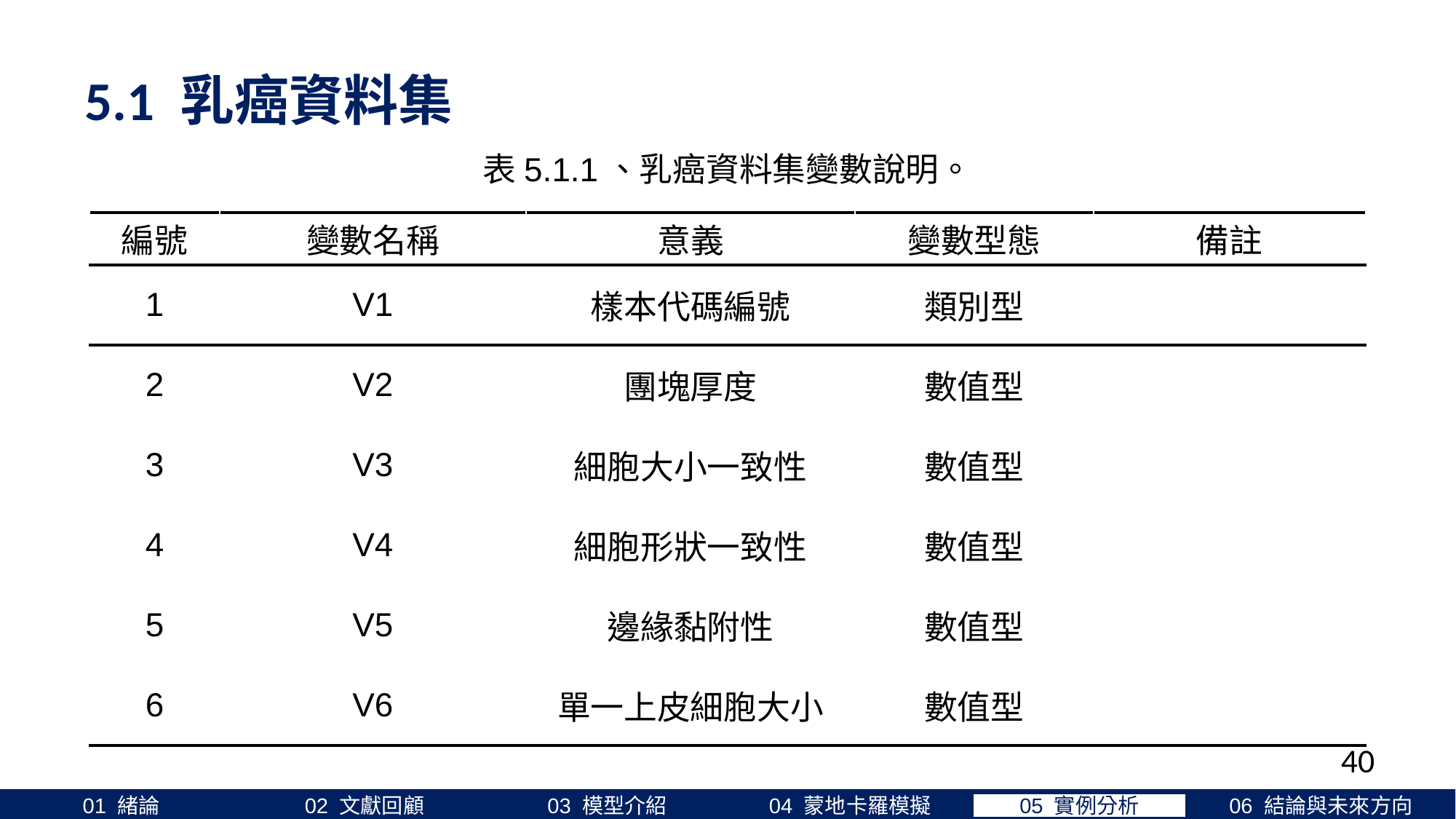

5.1 乳癌資料集

表5.1.1、乳癌資料集變數說明。
| 編號 | 變數名稱 | 意義 | 變數型態 | 備註 |
| --- | --- | --- | --- | --- |
| 1 | V1 | 樣本代碼編號 | 類別型 |  |
| 2 | V2 | 團塊厚度 | 數值型 |  |
| 3 | V3 | 細胞大小一致性 | 數值型 |  |
| 4 | V4 | 細胞形狀一致性 | 數值型 |  |
| 5 | V5 | 邊緣黏附性 | 數值型 |  |
| 6 | V6 | 單一上皮細胞大小 | 數值型 |  |